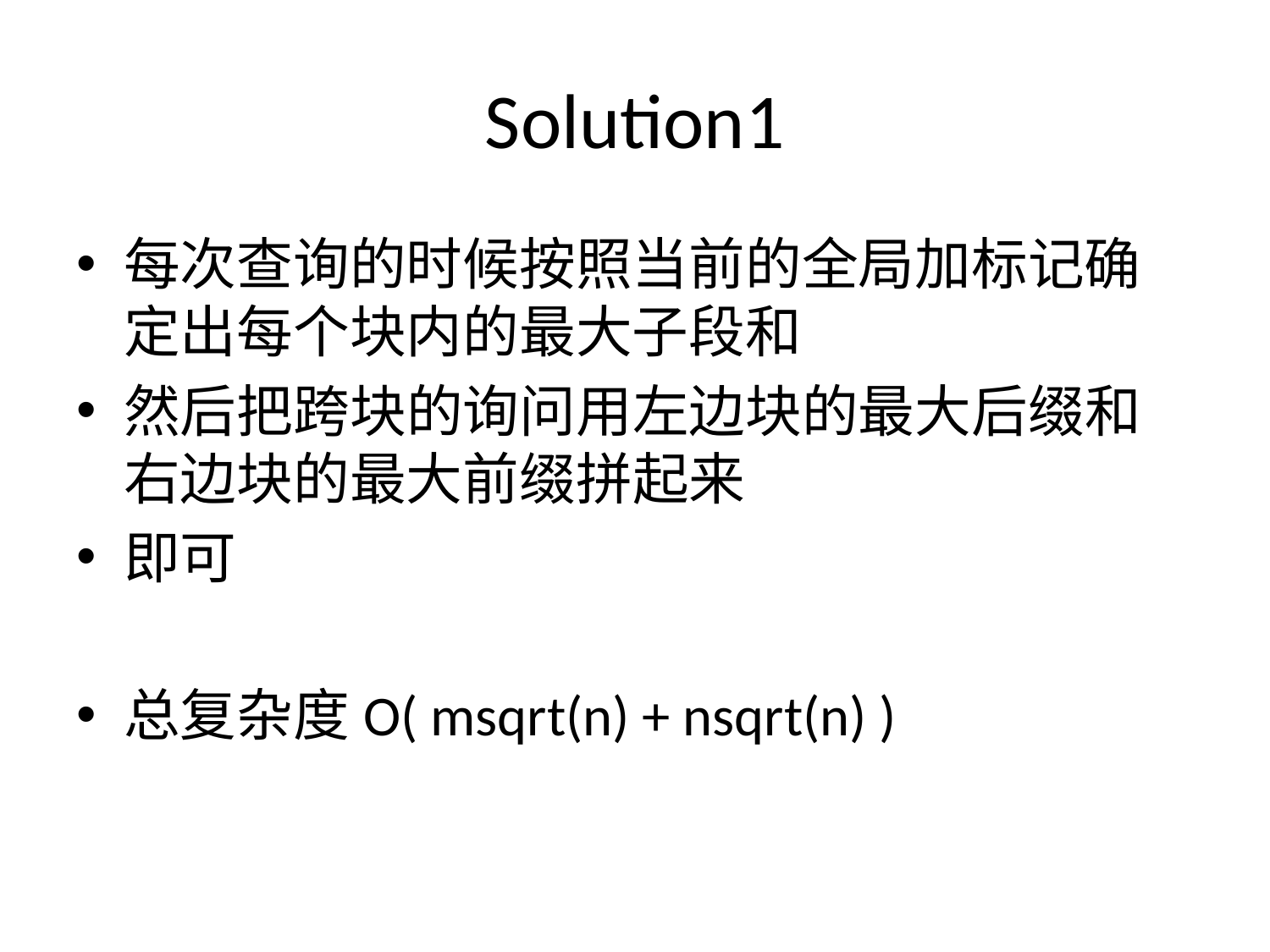

# Solution1
每次查询的时候按照当前的全局加标记确定出每个块内的最大子段和
然后把跨块的询问用左边块的最大后缀和右边块的最大前缀拼起来
即可

总复杂度O( msqrt(n) + nsqrt(n) )